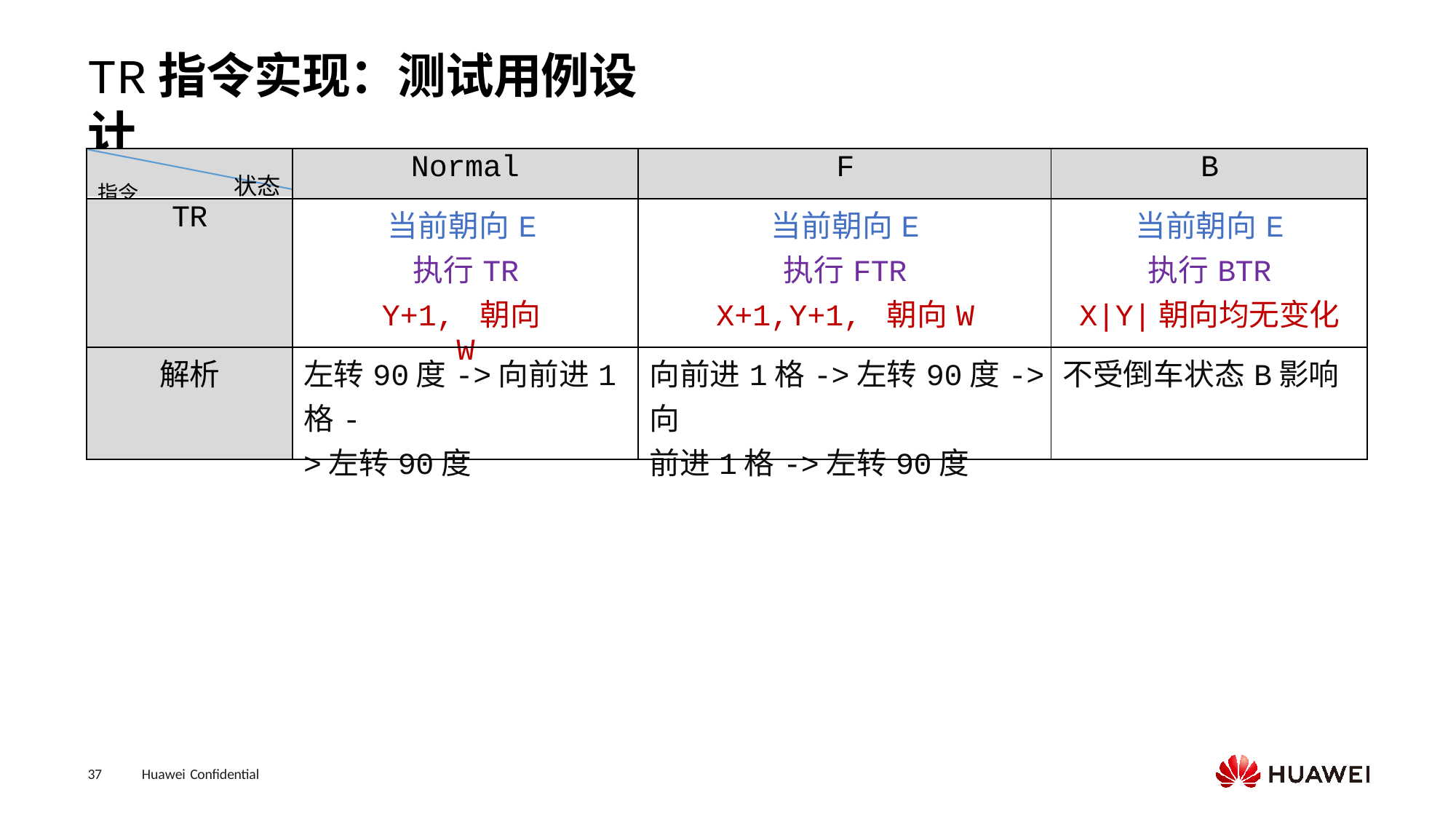

# TR指令实现：测试用例设计
| 指令 状态 | Normal | F | B |
| --- | --- | --- | --- |
| TR | 当前朝向E执行TR Y+1, 朝向W | 当前朝向E 执行FTR X+1,Y+1, 朝向W | 当前朝向E 执行BTR X|Y|朝向均无变化 |
| 解析 | 左转90度->向前进1格- >左转90度 | 向前进1格->左转90度->向 前进1格->左转90度 | 不受倒车状态B影响 |

37
Huawei Confidential